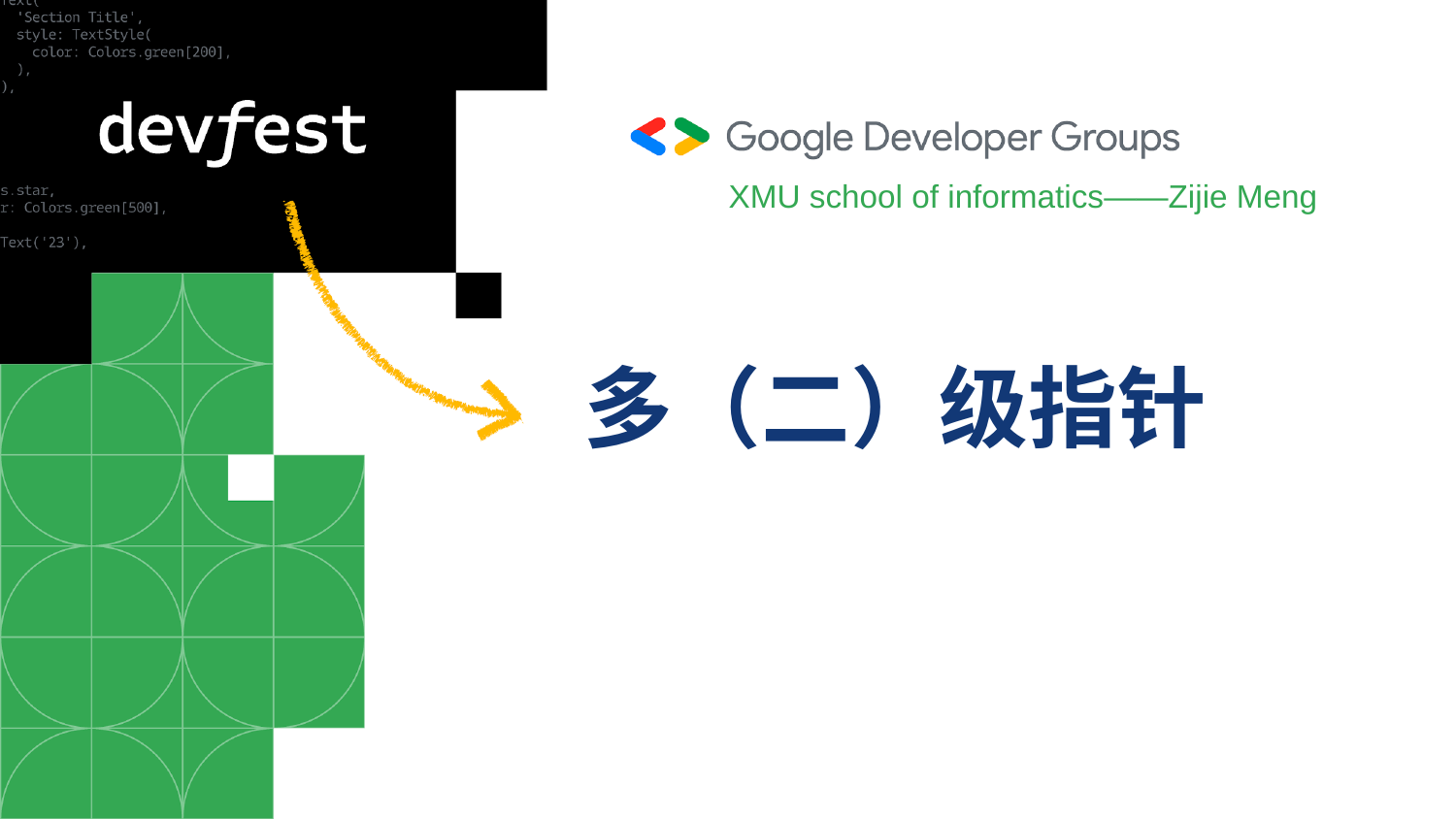

XMU school of informatics——Zijie Meng
# 多（二）级指针